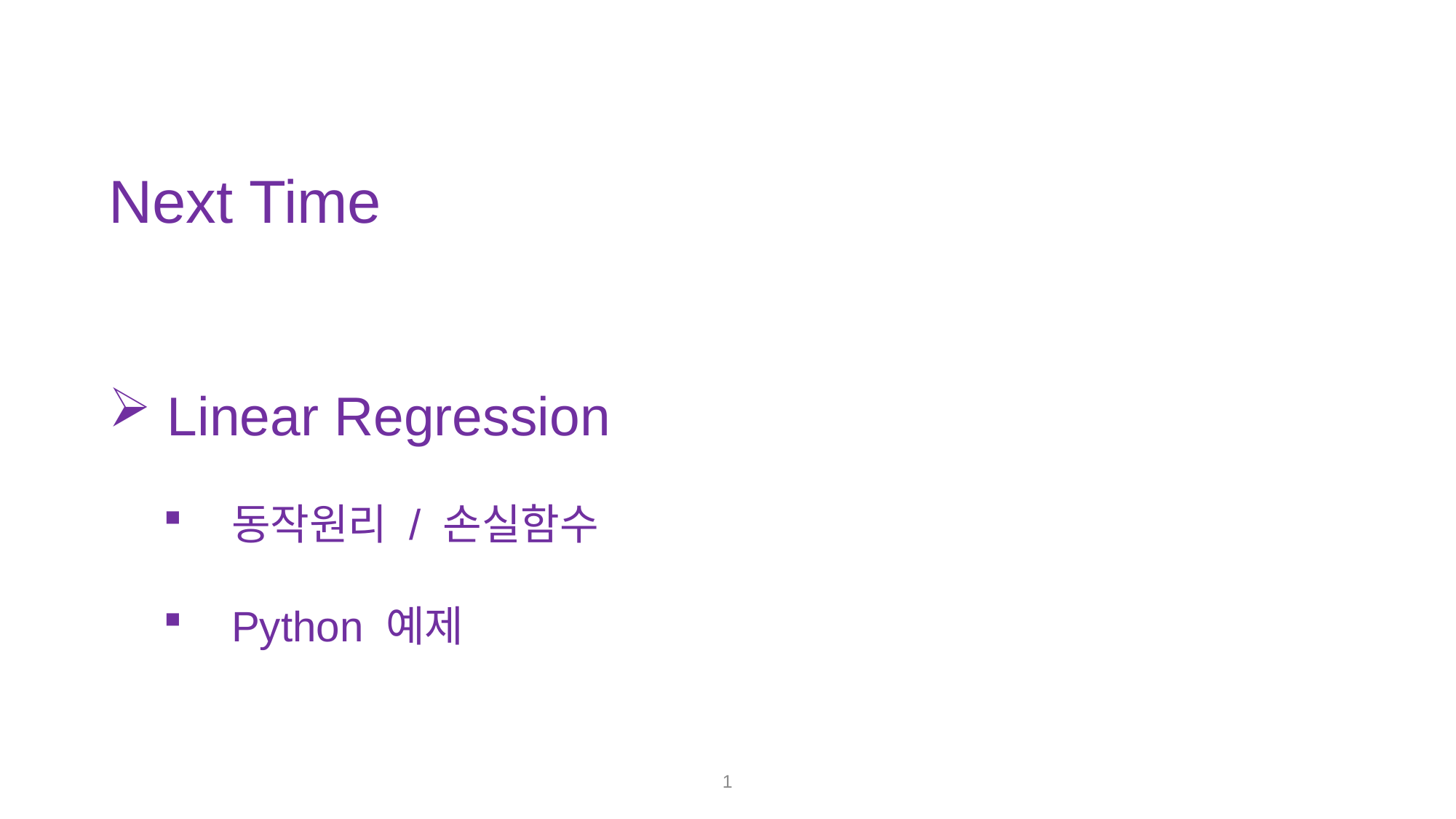

Next Time

 Linear Regression

동작원리 / 손실함수

Python 예제
1